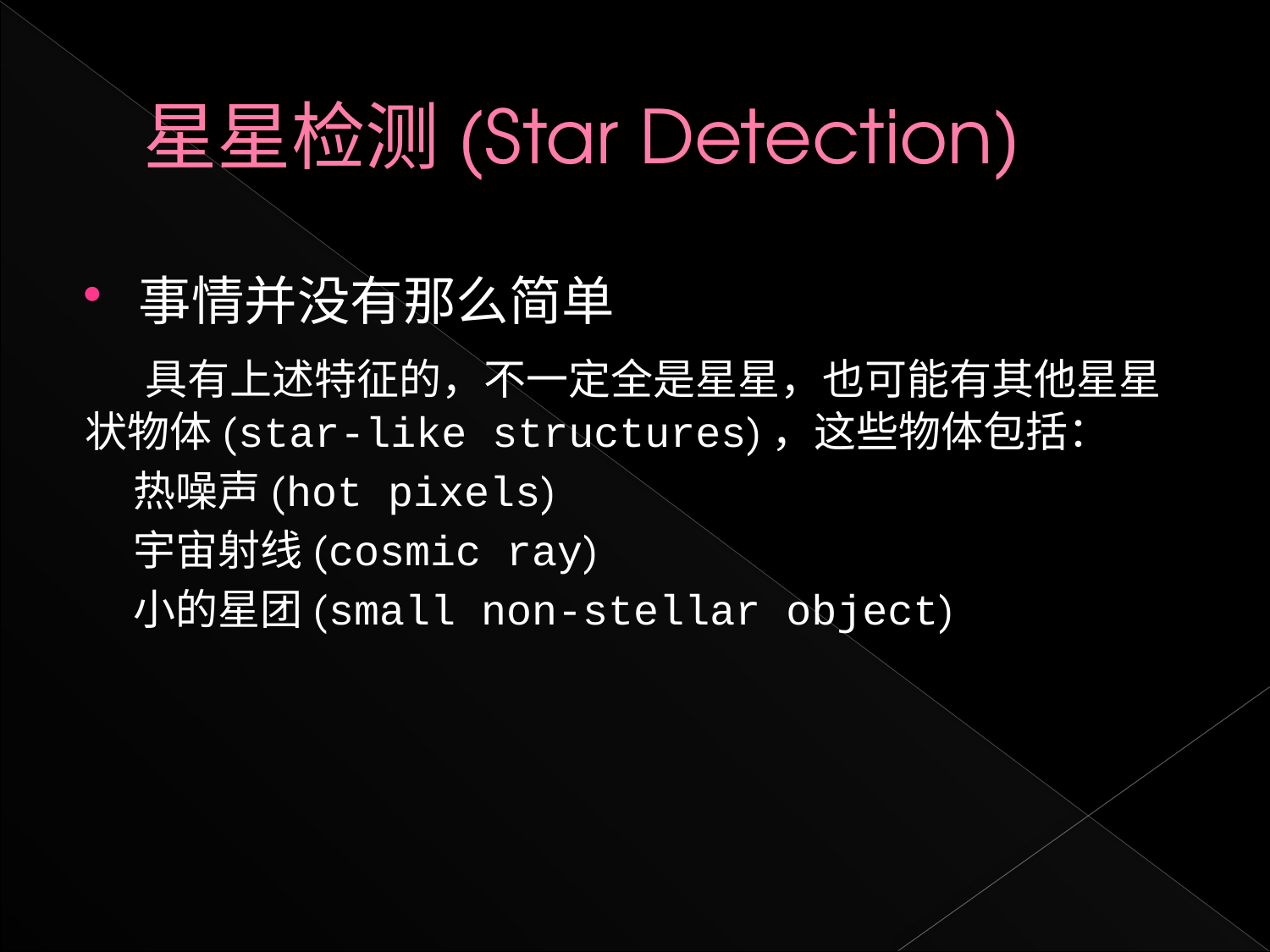

# 星星检测(Star Detection)
事情并没有那么简单
    具有上述特征的，不一定全是星星，也可能有其他星星状物体(star-like structures)，这些物体包括：
    热噪声(hot pixels)
    宇宙射线(cosmic ray)
    小的星团(small non-stellar object)